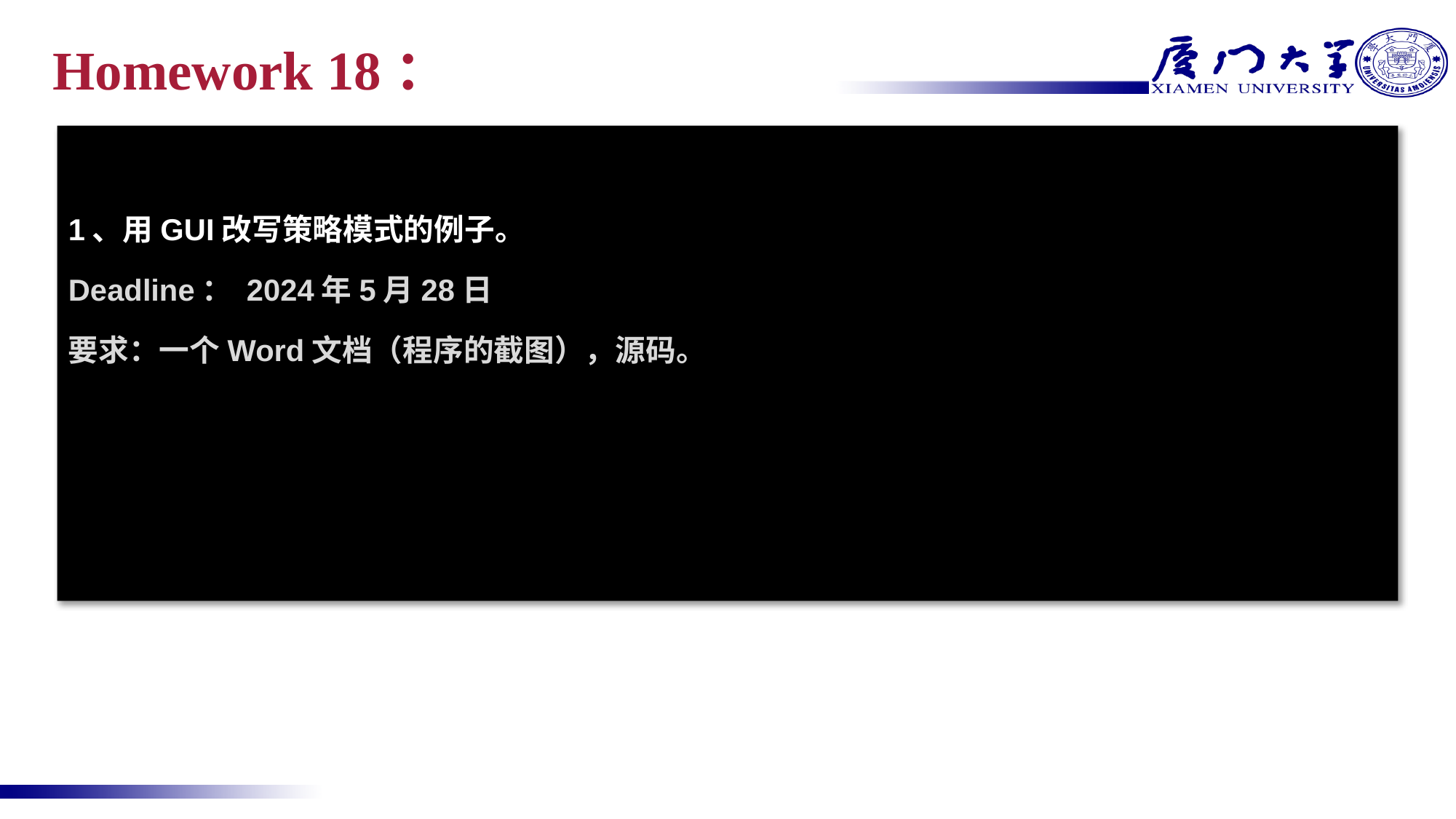

# Homework 18：

1、用GUI改写策略模式的例子。
Deadline： 2024年5月28日
要求：一个Word文档（程序的截图），源码。